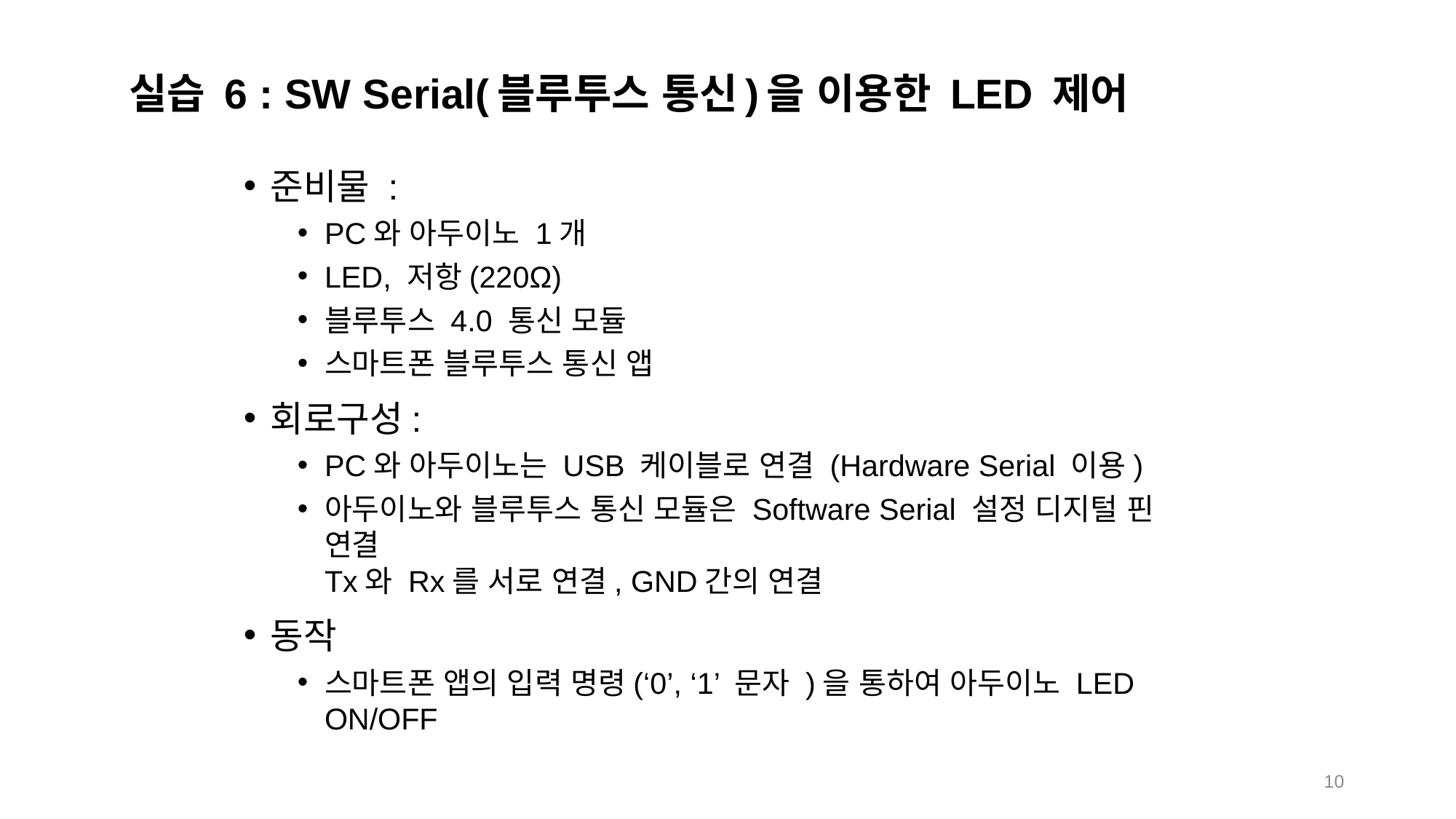

# 실습 6 : SW Serial(블루투스 통신)을 이용한 LED 제어
준비물 :
PC와 아두이노 1개
LED, 저항(220Ω)
블루투스 4.0 통신 모듈
스마트폰 블루투스 통신 앱
회로구성:
PC와 아두이노는 USB 케이블로 연결 (Hardware Serial 이용)
아두이노와 블루투스 통신 모듈은 Software Serial 설정 디지털 핀 연결
Tx와 Rx를 서로 연결, GND간의 연결
동작
스마트폰 앱의 입력 명령(‘0’, ‘1’ 문자 )을 통하여 아두이노 LED ON/OFF

10